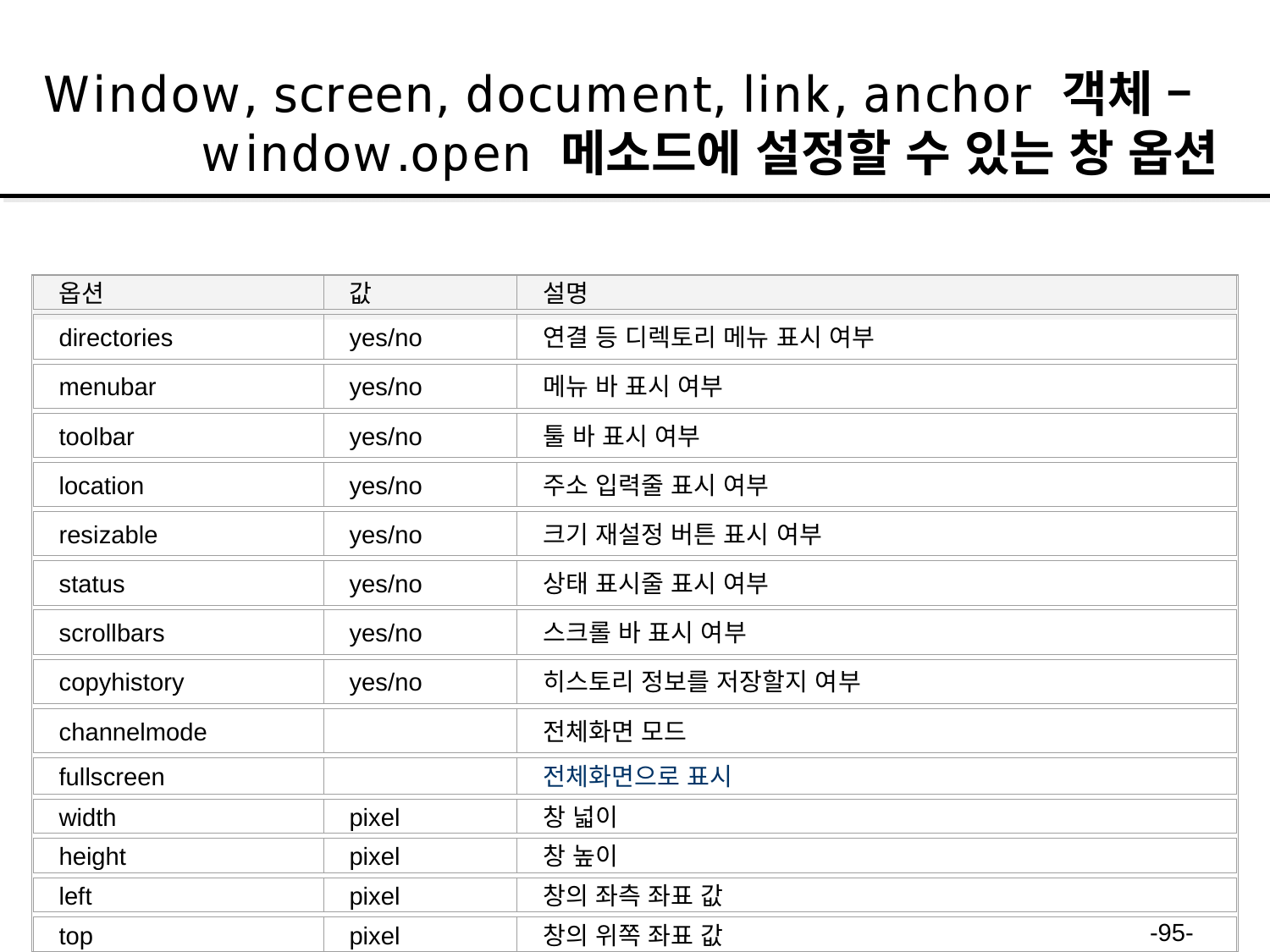

Window, screen, document, link, anchor 객체 –
           window.open 메소드에 설정할 수 있는 창 옵션

옵션

값

설명

directories

yes/no

연결 등 디렉토리 메뉴 표시 여부

menubar

yes/no

메뉴 바 표시 여부

toolbar

yes/no

툴 바 표시 여부

location

yes/no

주소 입력줄 표시 여부

resizable

yes/no

크기 재설정 버튼 표시 여부

status

yes/no

상태 표시줄 표시 여부

scrollbars

yes/no

스크롤 바 표시 여부

copyhistory

yes/no

히스토리 정보를 저장할지 여부

channelmode

전체화면 모드

fullscreen

전체화면으로 표시

width

pixel

창 넓이

height

pixel

창 높이

left

pixel

창의 좌측 좌표 값

top

pixel

창의 위쪽 좌표 값

-95-